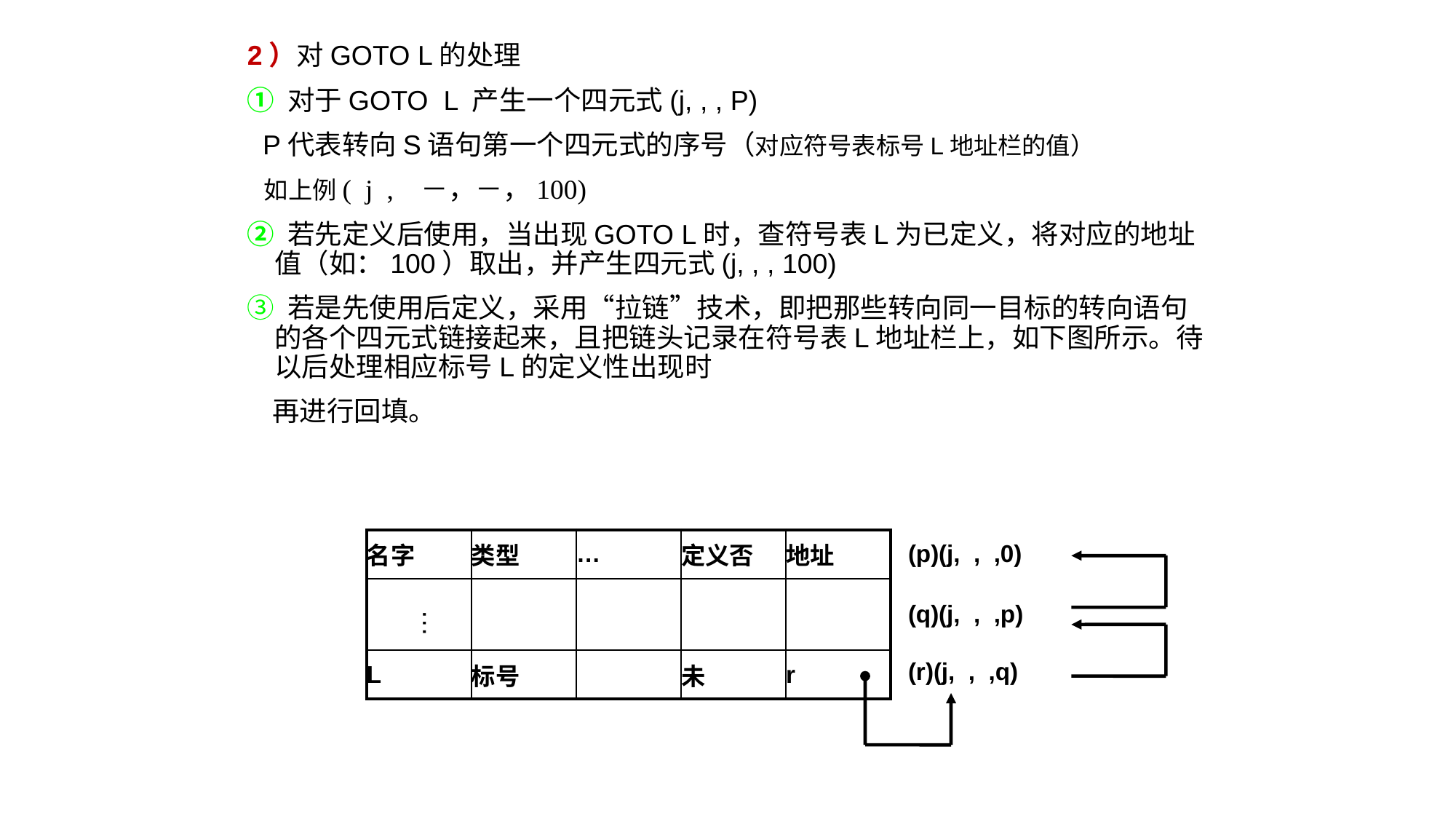

2）对GOTO L的处理
① 对于GOTO  L 产生一个四元式(j, , , P)
  P代表转向S语句第一个四元式的序号（对应符号表标号L地址栏的值）
  如上例(  j  ,   －，－，100)
② 若先定义后使用，当出现GOTO L时，查符号表L为已定义，将对应的地址值（如：100）取出，并产生四元式(j, , , 100)
③ 若是先使用后定义，采用“拉链”技术，即把那些转向同一目标的转向语句的各个四元式链接起来，且把链头记录在符号表L地址栏上，如下图所示。待以后处理相应标号L的定义性出现时
   再进行回填。
| 名字 | 类型 | … | 定义否 | 地址 |
| --- | --- | --- | --- | --- |
|  |  |  |  |  |
| L | 标号 |  | 未 | r |
| (p)(j, , ,0) |
| --- |
| (q)(j, , ,p) |
| (r)(j, , ,q) |

…